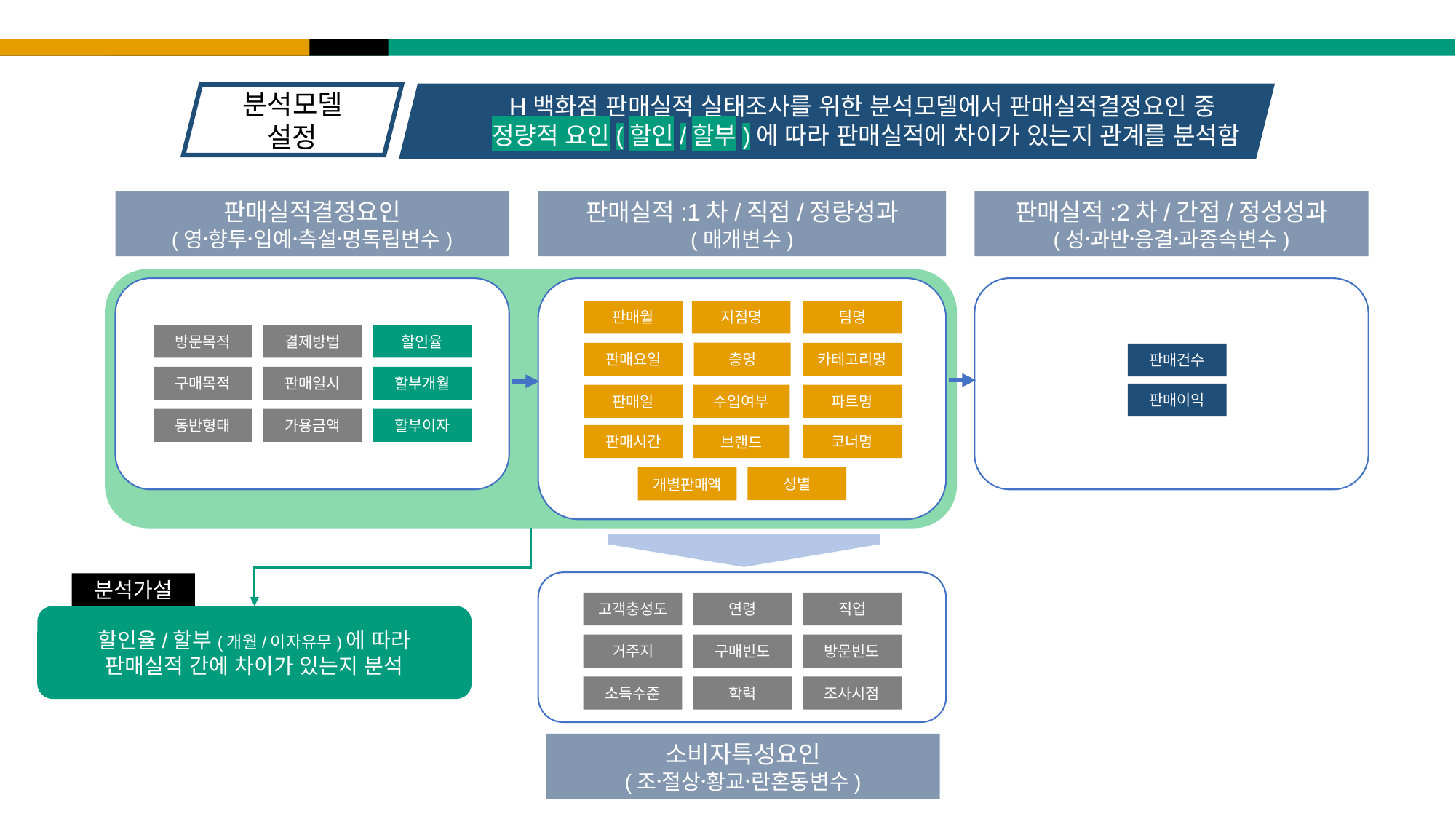

분석모델
설정

H백화점 판매실적 실태조사를 위한 분석모델에서 판매실적결정요인 중
정량적 요인(할인/할부)에 따라 판매실적에 차이가 있는지 관계를 분석함
판매실적결정요인
(영향〮투입〮예측〮설명〮독립변수)
판매실적:1차/직접/정량성과
(매개변수)
판매실적:2차/간접/정성성과
(성과〮반응〮결과〮종속변수)

판매월
지점명
팀명
방문목적
결제방법
할인율
층명
판매요일
카테고리명
판매건수
판매이익
구매목적
판매일시
할부개월
판매일
수입여부
파트명
동반형태
가용금액
할부이자

판매시간
코너명
브랜드
성별
개별판매액

분석가설
고객충성도
연령
직업
할인율/할부(개월/이자유무)에 따라
판매실적 간에 차이가 있는지 분석
거주지
구매빈도
방문빈도
소득수준
학력
조사시점
소비자특성요인
(조절〮상황〮교란〮혼동변수)